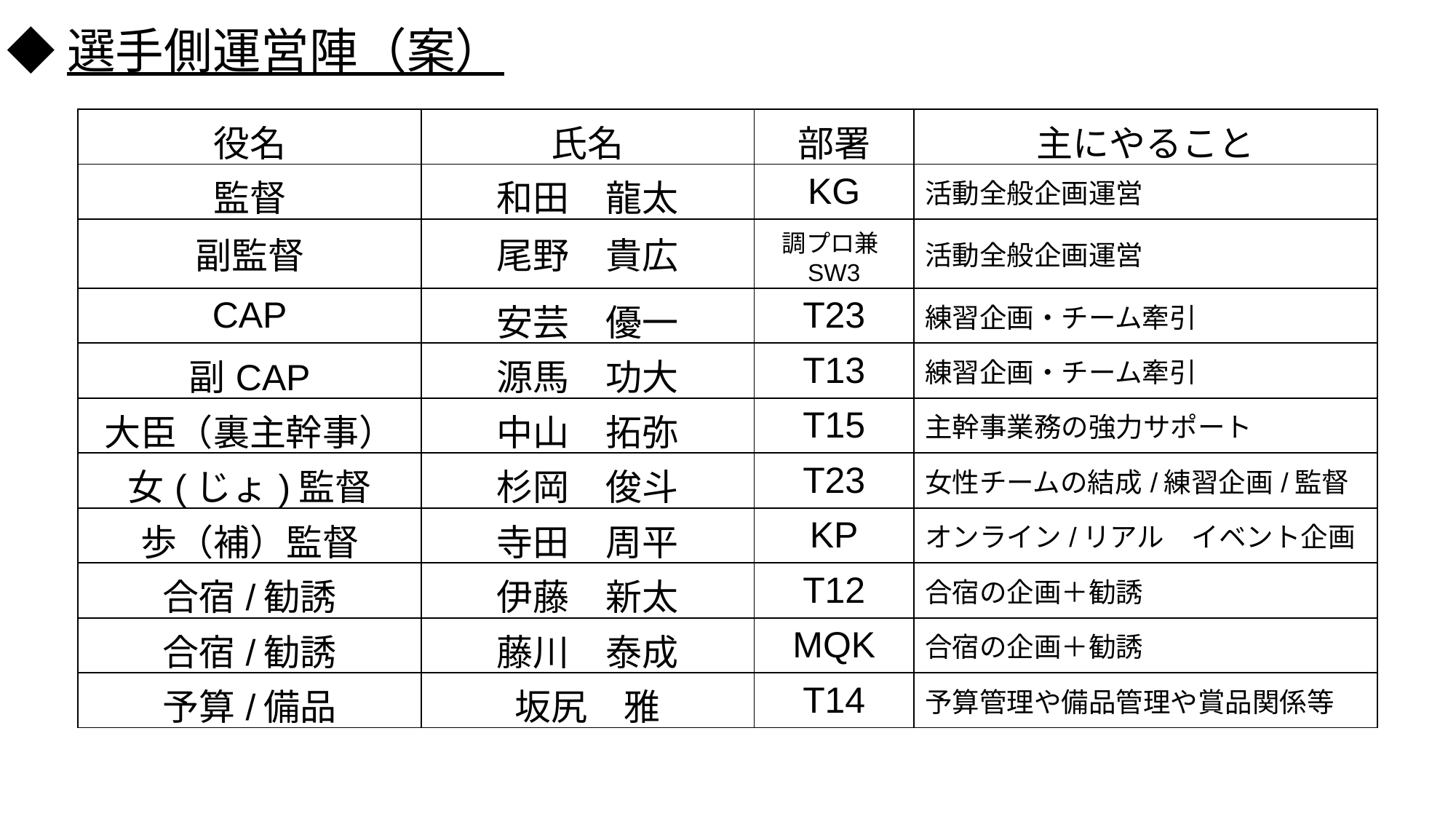

◆選手側運営陣（案）
| 役名 | 氏名 | 部署 | 主にやること |
| --- | --- | --- | --- |
| 監督 | 和田　龍太 | KG | 活動全般企画運営 |
| 副監督 | 尾野　貴広 | 調プロ兼SW3 | 活動全般企画運営 |
| CAP | 安芸　優一 | T23 | 練習企画・チーム牽引 |
| 副CAP | 源馬　功大 | T13 | 練習企画・チーム牽引 |
| 大臣（裏主幹事） | 中山　拓弥 | T15 | 主幹事業務の強力サポート |
| 女(じょ)監督 | 杉岡　俊斗 | T23 | 女性チームの結成/練習企画/監督 |
| 歩（補）監督 | 寺田　周平 | KP | オンライン/リアル　イベント企画 |
| 合宿/勧誘 | 伊藤　新太 | T12 | 合宿の企画＋勧誘 |
| 合宿/勧誘 | 藤川　泰成 | MQK | 合宿の企画＋勧誘 |
| 予算/備品 | 坂尻　雅 | T14 | 予算管理や備品管理や賞品関係等 |